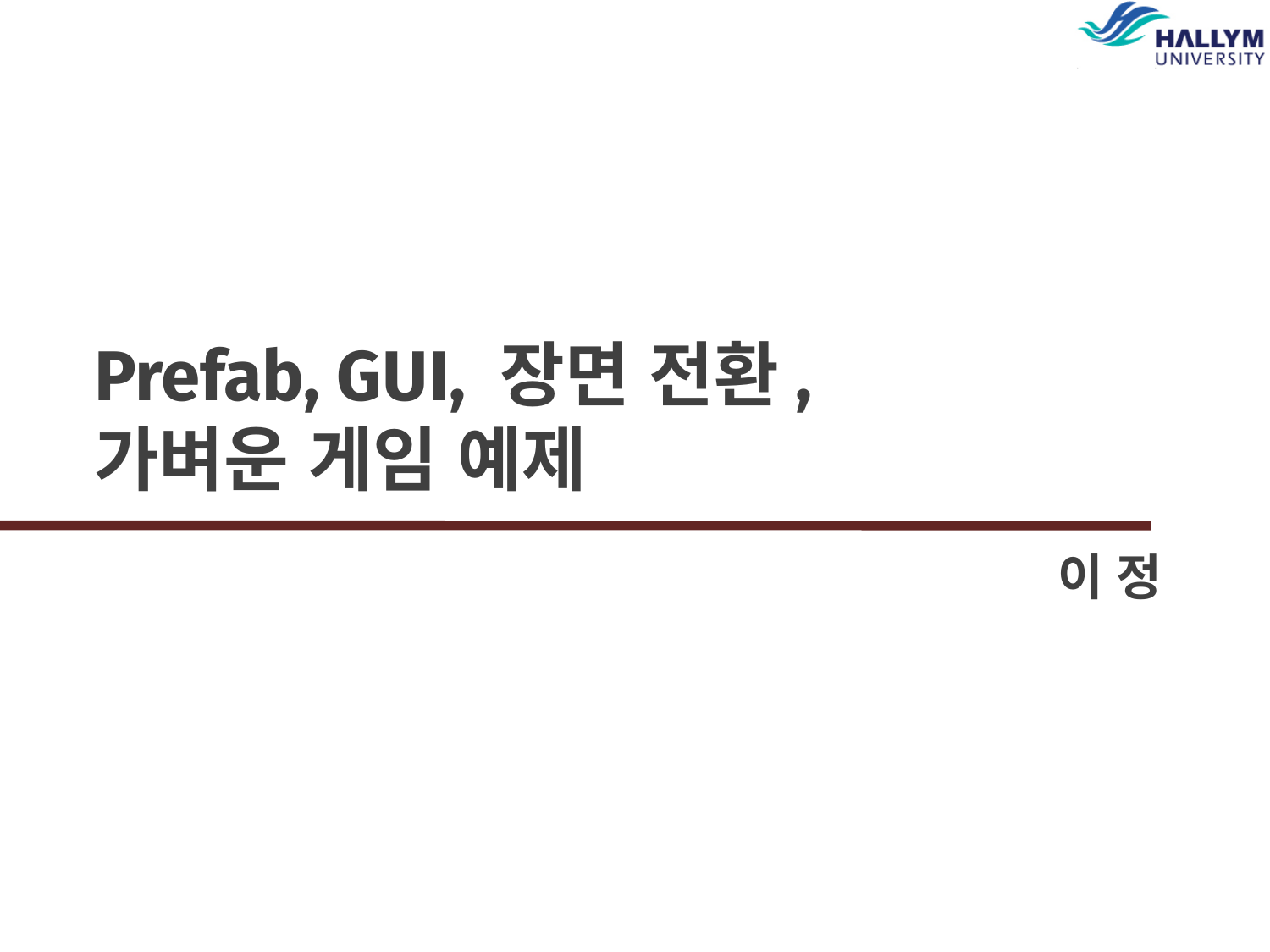

# Prefab, GUI, 장면 전환, 가벼운 게임 예제
이 정